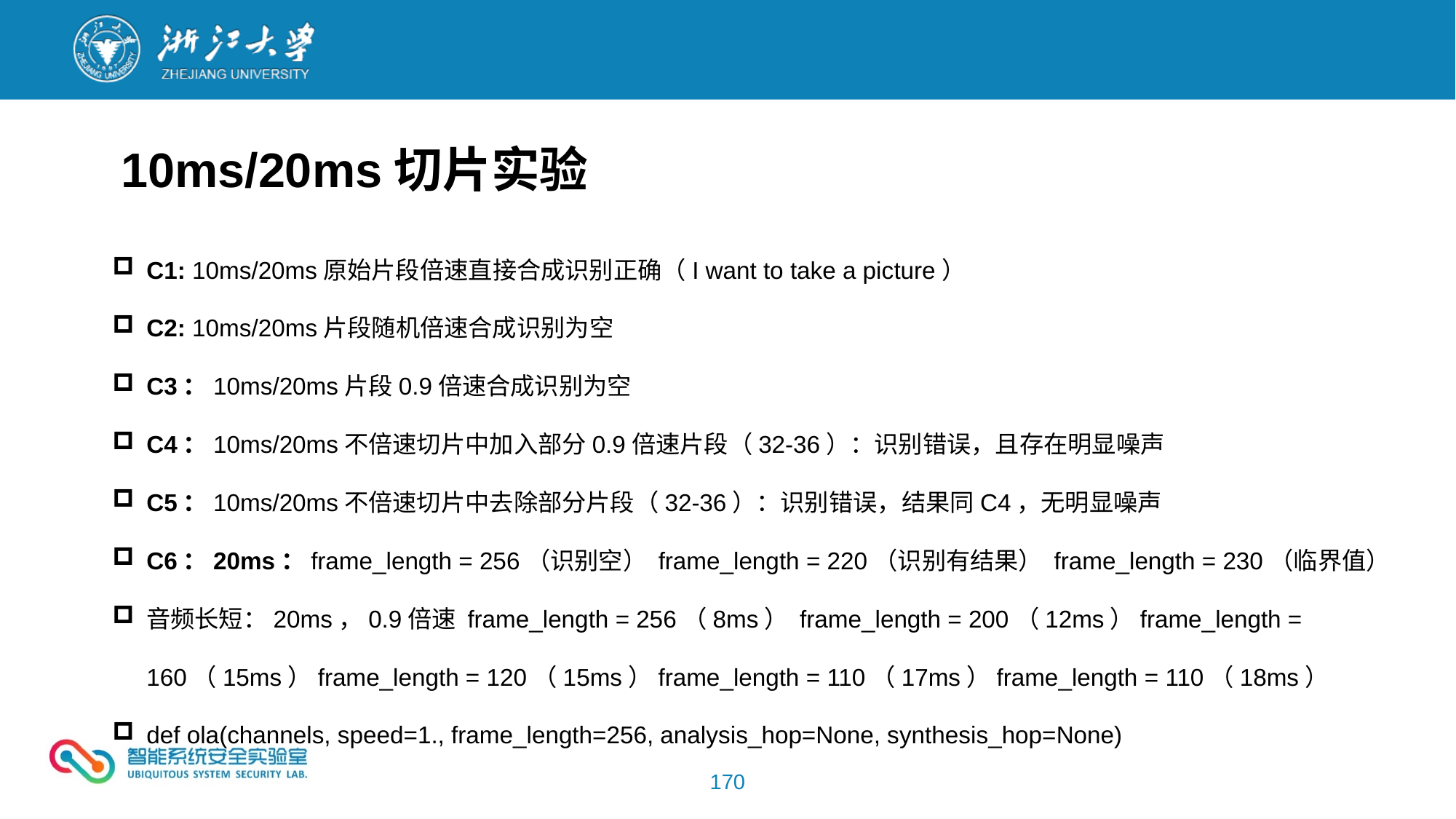

10ms/20ms切片实验
C1: 10ms/20ms原始片段倍速直接合成识别正确（I want to take a picture）
C2: 10ms/20ms片段随机倍速合成识别为空
C3：10ms/20ms片段0.9倍速合成识别为空
C4：10ms/20ms不倍速切片中加入部分0.9倍速片段（32-36）：识别错误，且存在明显噪声
C5：10ms/20ms不倍速切片中去除部分片段（32-36）：识别错误，结果同C4，无明显噪声
C6：20ms：frame_length = 256（识别空） frame_length = 220（识别有结果） frame_length = 230（临界值）
音频长短：20ms，0.9倍速 frame_length = 256（8ms） frame_length = 200（12ms）frame_length = 160（15ms）frame_length = 120（15ms）frame_length = 110（17ms）frame_length = 110（18ms）
def ola(channels, speed=1., frame_length=256, analysis_hop=None, synthesis_hop=None)